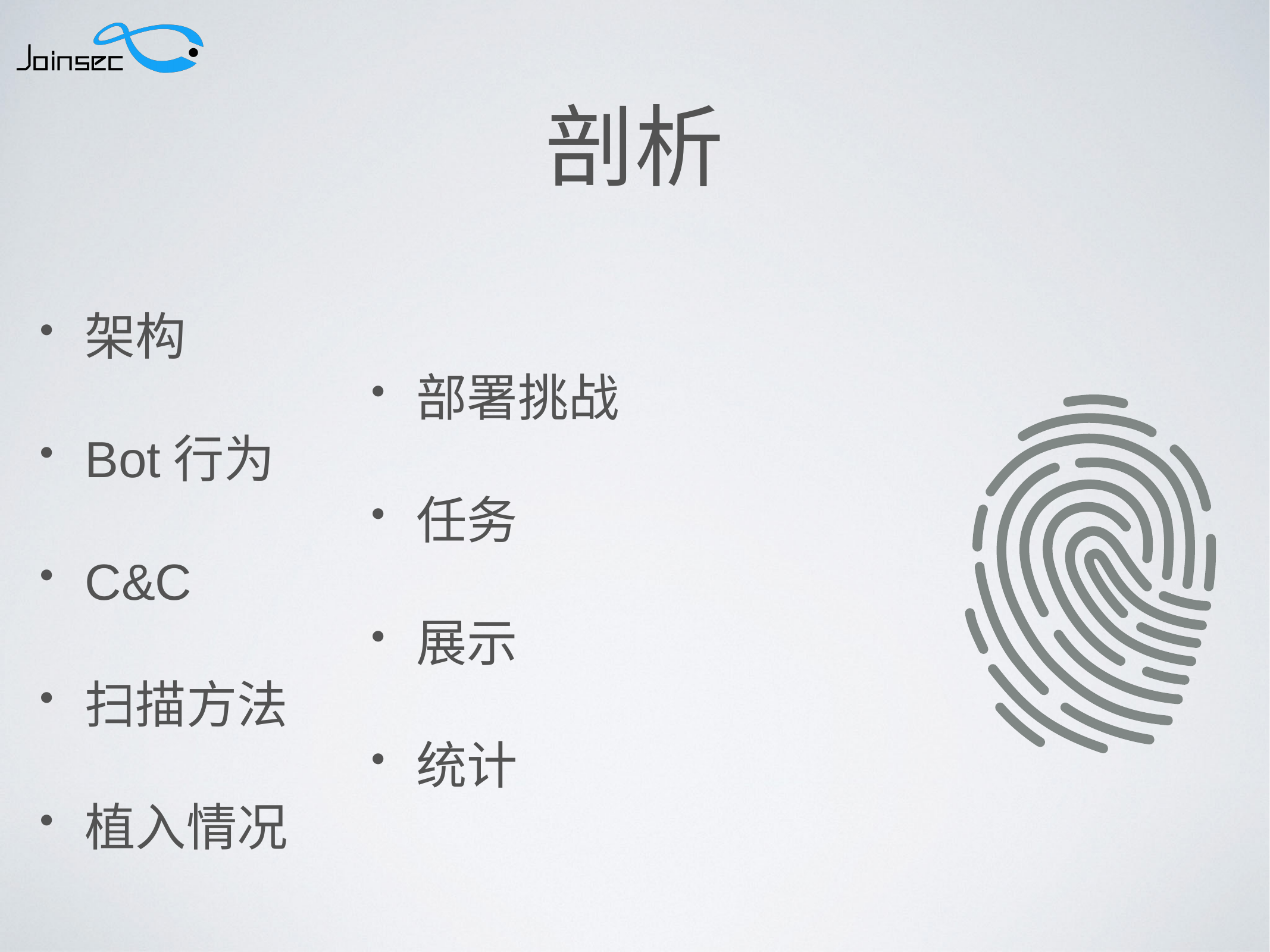

# 剖析
架构
Bot行为
C&C
扫描方法
植入情况
部署挑战
任务
展示
统计